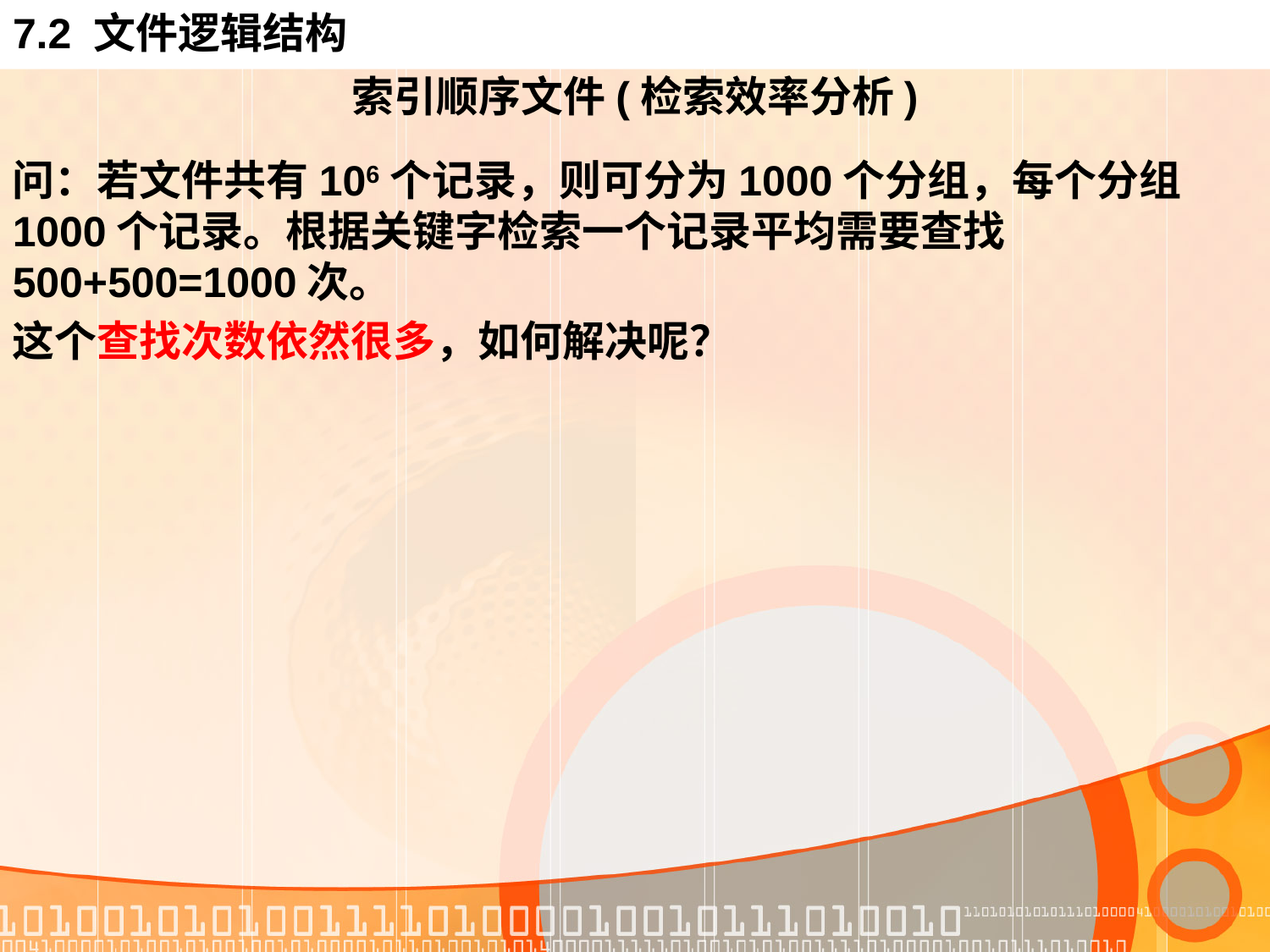

# 7.2 文件逻辑结构
索引顺序文件(检索效率分析)
问：若文件共有106个记录，则可分为1000个分组，每个分组1000个记录。根据关键字检索一个记录平均需要查找500+500=1000次。
这个查找次数依然很多，如何解决呢？